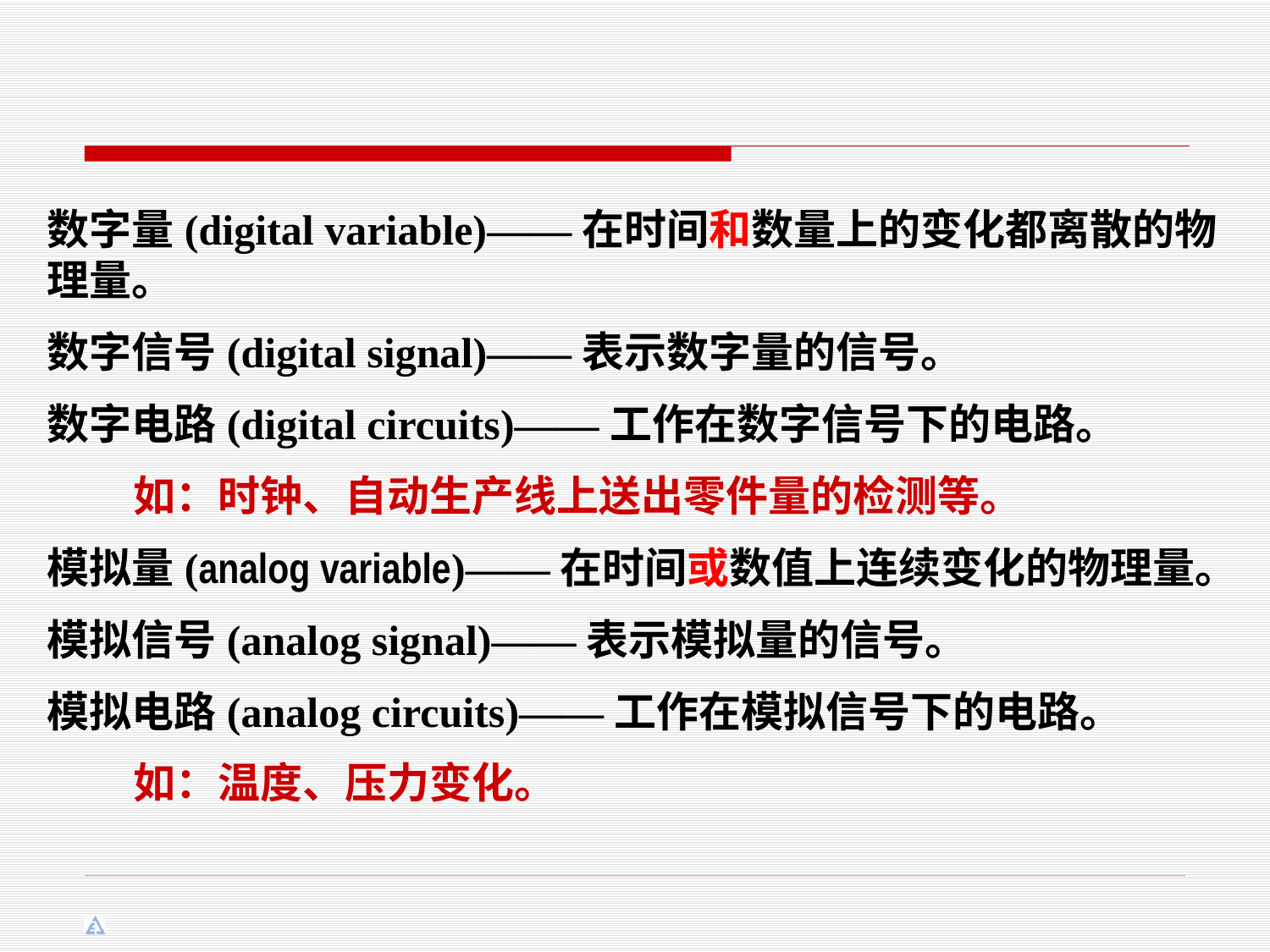

数字量(digital variable)——在时间和数量上的变化都离散的物理量。
数字信号(digital signal)——表示数字量的信号。
数字电路(digital circuits)——工作在数字信号下的电路。
        如：时钟、自动生产线上送出零件量的检测等。
模拟量(analog variable)——在时间或数值上连续变化的物理量。
模拟信号(analog signal)——表示模拟量的信号。
模拟电路(analog circuits)——工作在模拟信号下的电路。
        如：温度、压力变化。